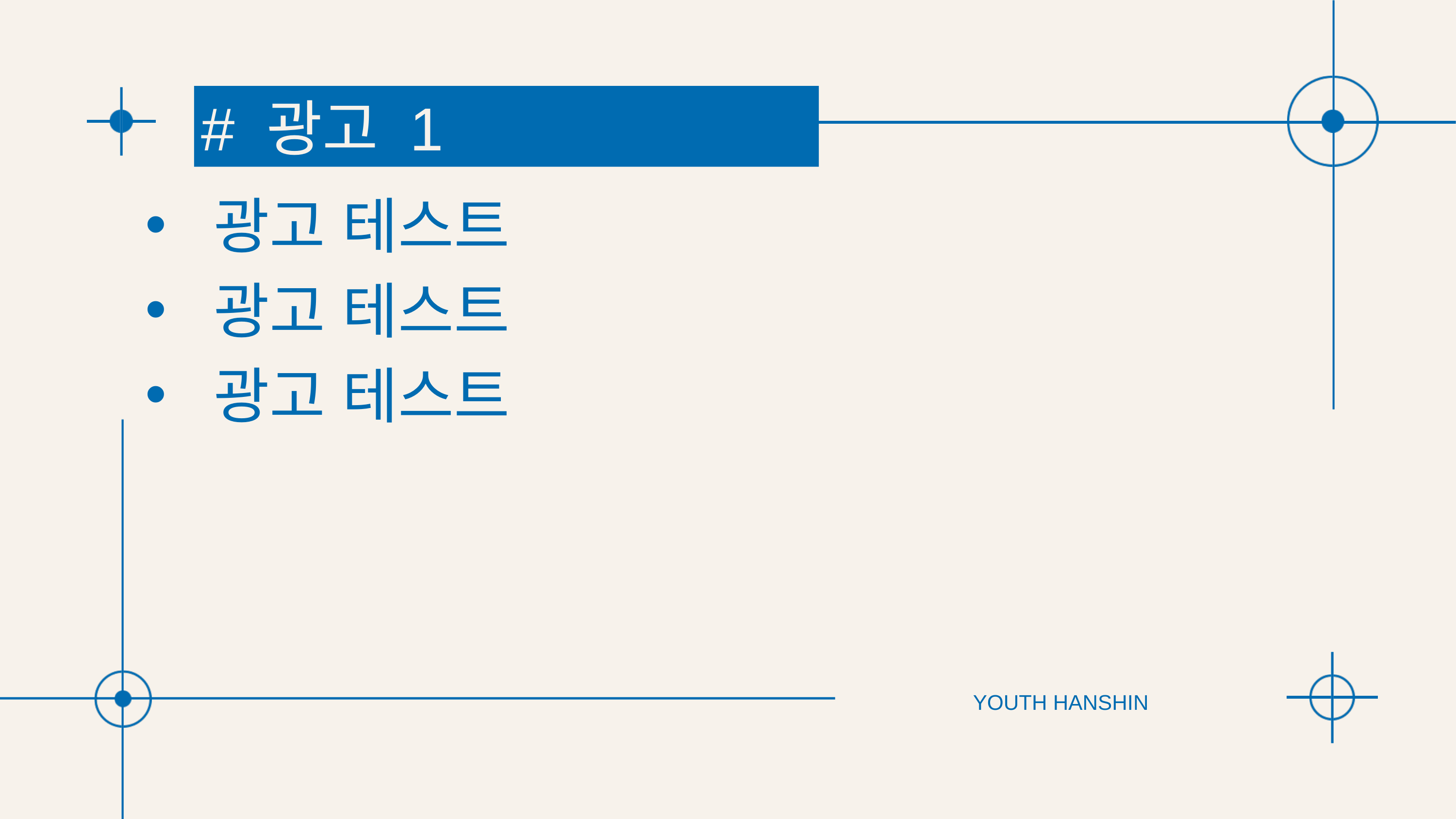

# # 광고 1
광고 테스트
광고 테스트
광고 테스트